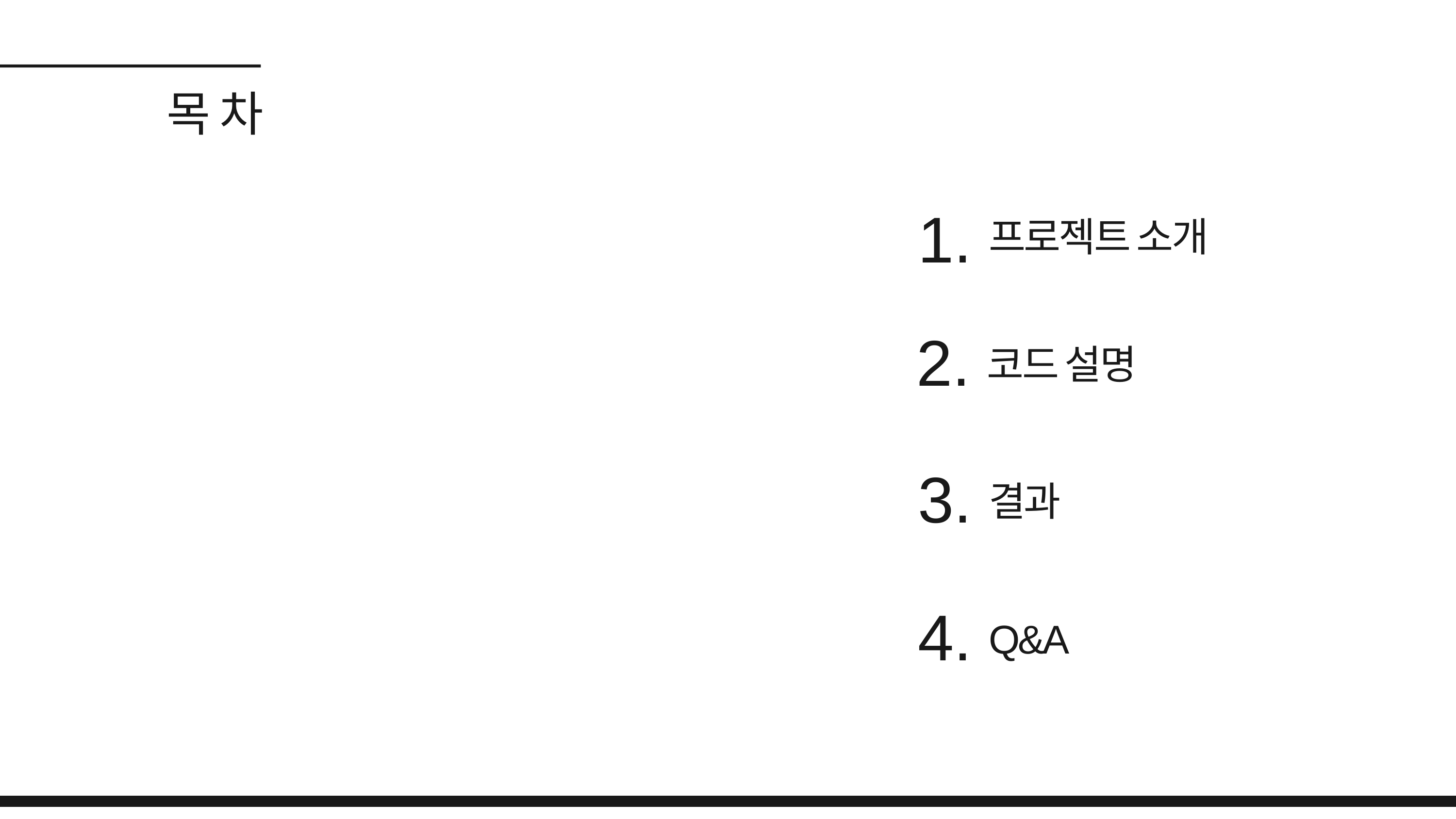

목 차
1.
프로젝트 소개
2.
코드 설명
3.
결과
4.
Q&A